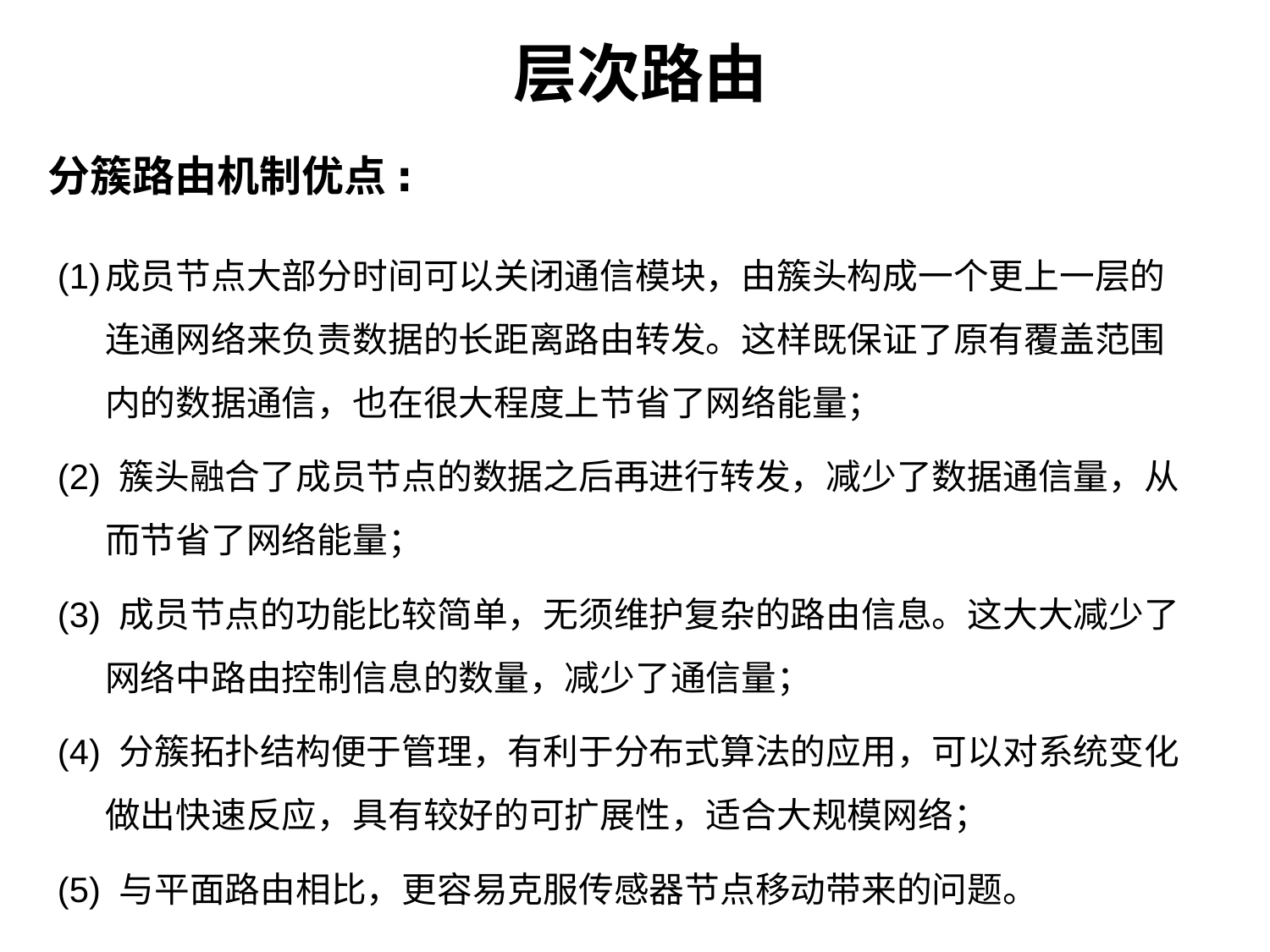

层次路由
分簇路由机制优点:
成员节点大部分时间可以关闭通信模块，由簇头构成一个更上一层的连通网络来负责数据的长距离路由转发。这样既保证了原有覆盖范围内的数据通信，也在很大程度上节省了网络能量；
(2) 簇头融合了成员节点的数据之后再进行转发，减少了数据通信量，从而节省了网络能量；
(3) 成员节点的功能比较简单，无须维护复杂的路由信息。这大大减少了网络中路由控制信息的数量，减少了通信量；
(4) 分簇拓扑结构便于管理，有利于分布式算法的应用，可以对系统变化做出快速反应，具有较好的可扩展性，适合大规模网络；
(5) 与平面路由相比，更容易克服传感器节点移动带来的问题。